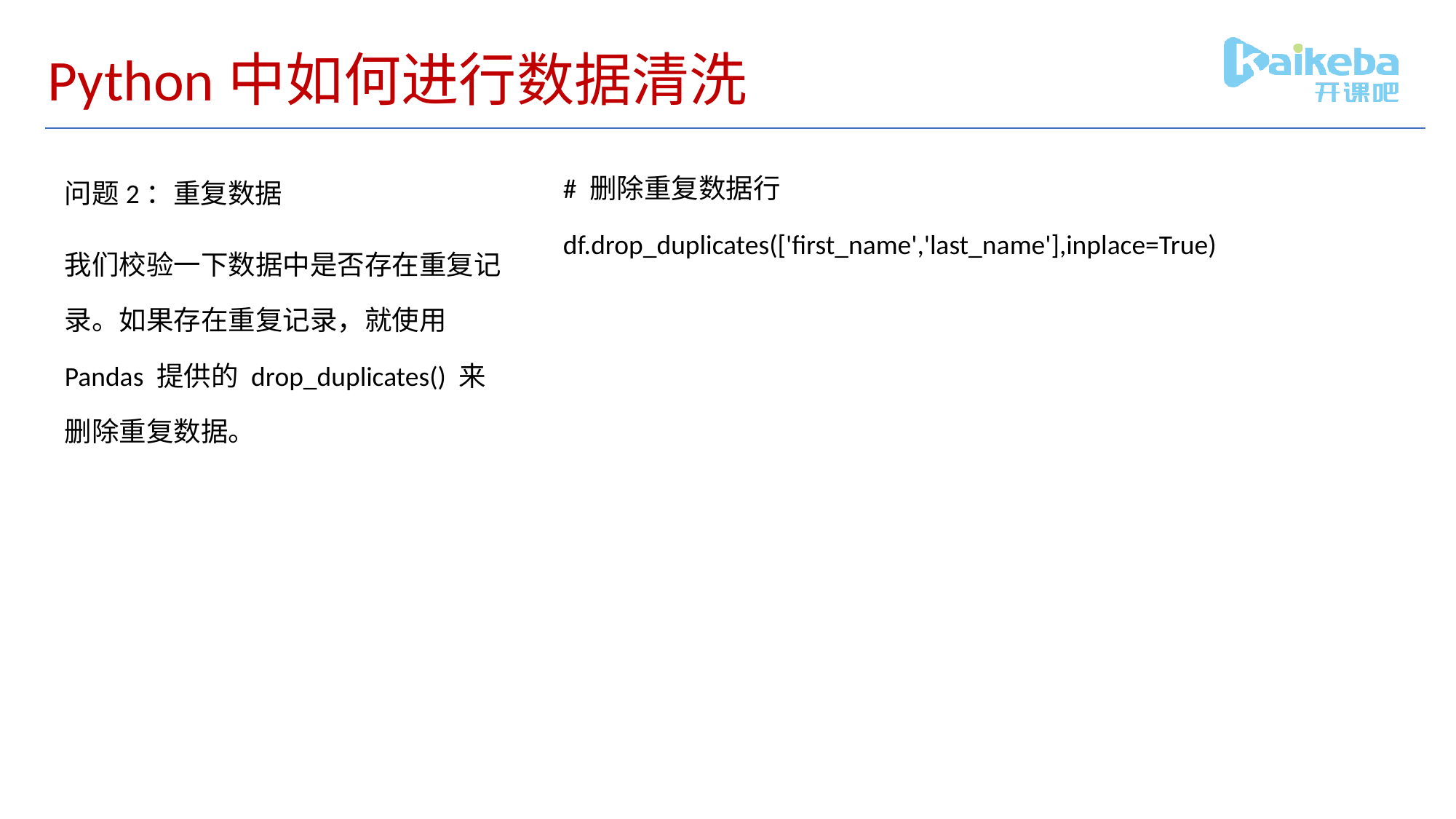

# Python中如何进行数据清洗
# 删除重复数据行
df.drop_duplicates(['first_name','last_name'],inplace=True)
问题2：重复数据
我们校验一下数据中是否存在重复记录。如果存在重复记录，就使用 Pandas 提供的 drop_duplicates() 来删除重复数据。